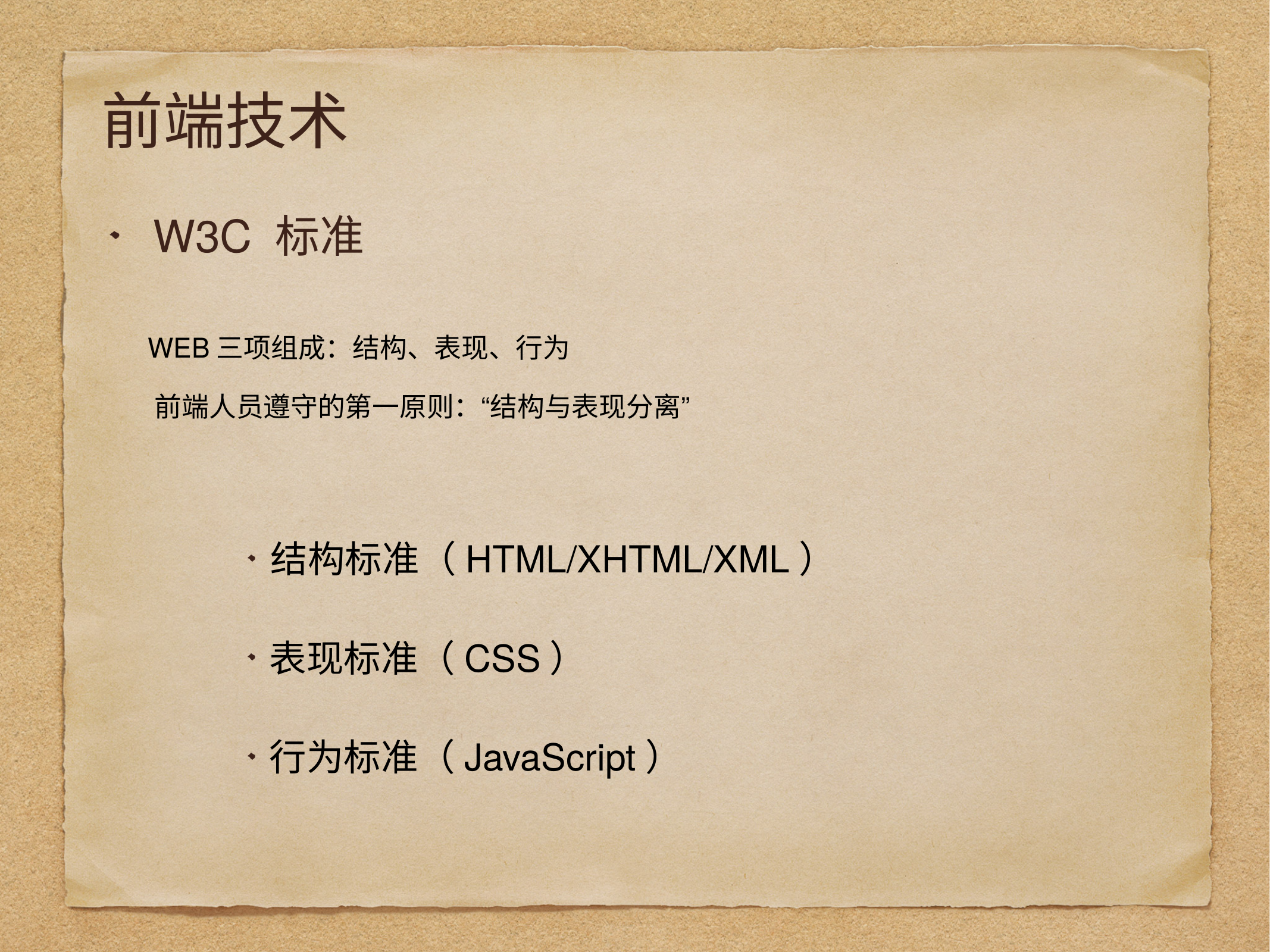

# 前端技术
W3C 标准

     WEB三项组成：结构、表现、行为
     前端人员遵守的第一原则：“结构与表现分离”

结构标准（HTML/XHTML/XML）
表现标准（CSS）
行为标准（JavaScript）